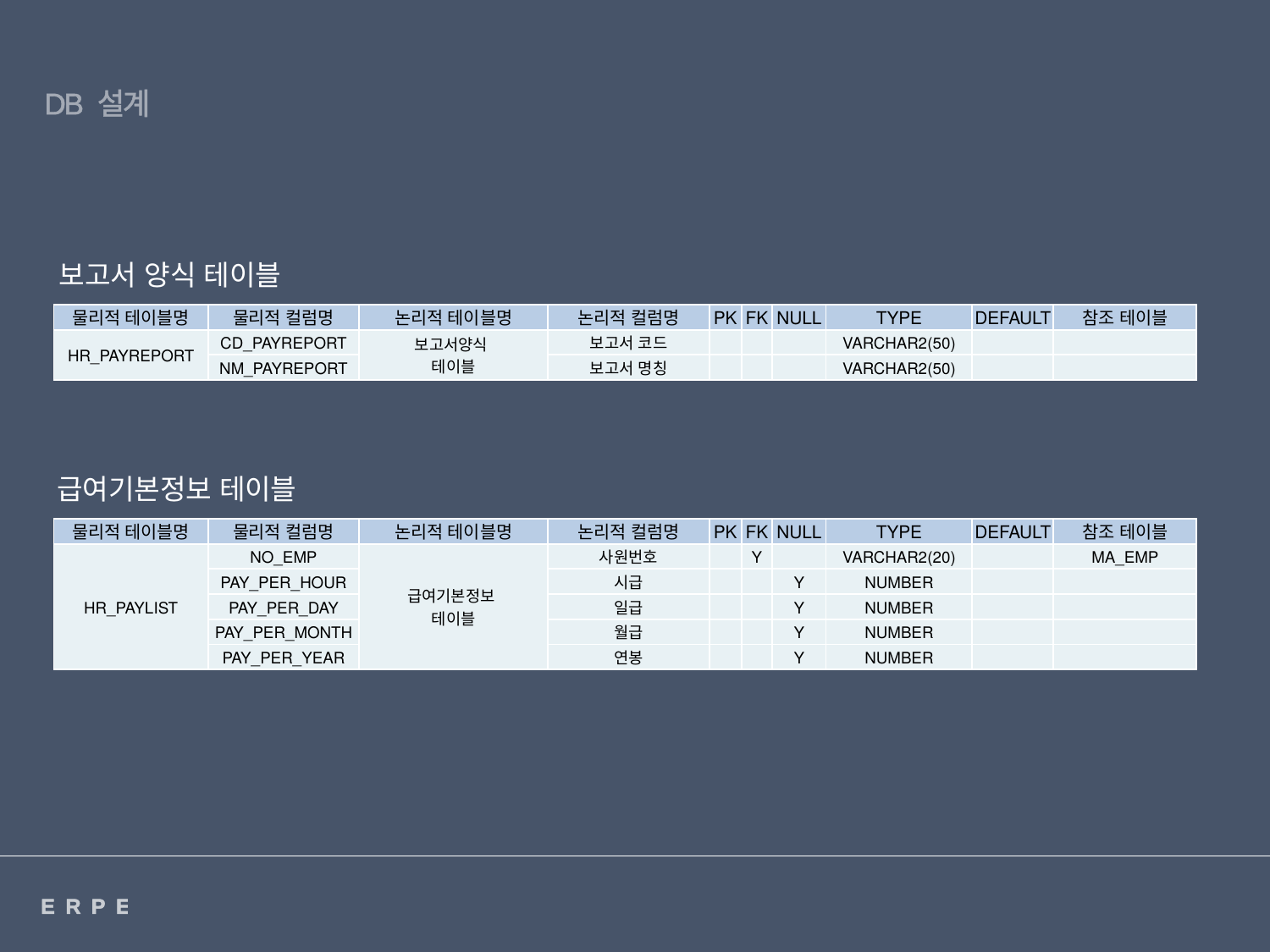

DB 설계
보고서 양식 테이블
| 물리적 테이블명 | 물리적 컬럼명 | 논리적 테이블명 | 논리적 컬럼명 | PK | FK | NULL | TYPE | DEFAULT | 참조 테이블 |
| --- | --- | --- | --- | --- | --- | --- | --- | --- | --- |
| HR\_PAYREPORT | CD\_PAYREPORT | 보고서양식 테이블 | 보고서 코드 |  |  |  | VARCHAR2(50) |  |  |
|  | NM\_PAYREPORT |  | 보고서 명칭 |  |  |  | VARCHAR2(50) |  |  |
급여기본정보 테이블
| 물리적 테이블명 | 물리적 컬럼명 | 논리적 테이블명 | 논리적 컬럼명 | PK | FK | NULL | TYPE | DEFAULT | 참조 테이블 |
| --- | --- | --- | --- | --- | --- | --- | --- | --- | --- |
| HR\_PAYLIST | NO\_EMP | 급여기본정보 테이블 | 사원번호 |  | Y |  | VARCHAR2(20) |  | MA\_EMP |
|  | PAY\_PER\_HOUR |  | 시급 |  |  | Y | NUMBER |  |  |
|  | PAY\_PER\_DAY |  | 일급 |  |  | Y | NUMBER |  |  |
|  | PAY\_PER\_MONTH |  | 월급 |  |  | Y | NUMBER |  |  |
|  | PAY\_PER\_YEAR |  | 연봉 |  |  | Y | NUMBER |  |  |

ERPERP